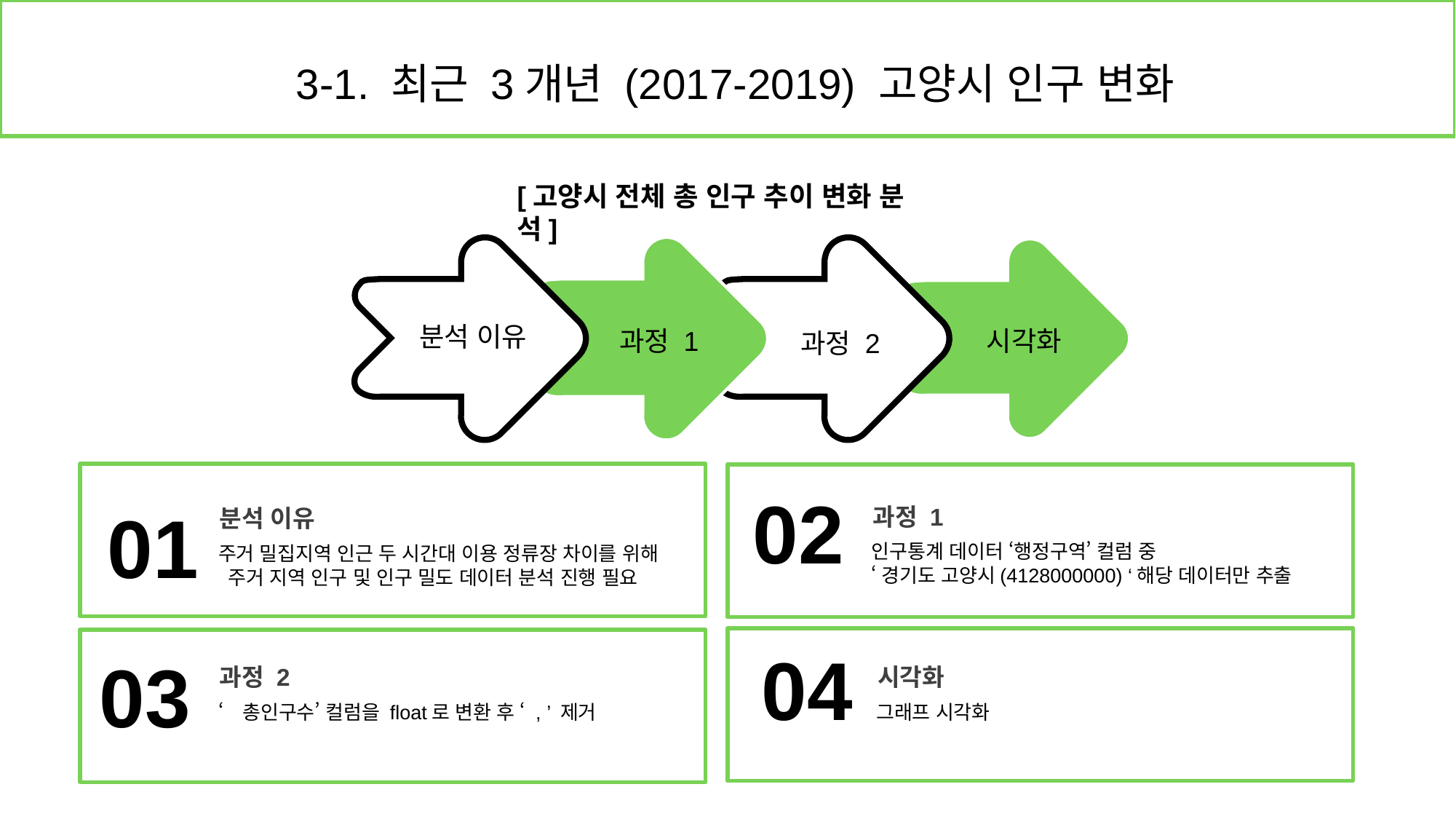

3-1. 최근 3개년 (2017-2019) 고양시 인구 변화
[고양시 전체 총 인구 추이 변화 분석]

분석 이유
시각화
과정 1
과정 2

02
01
과정 1
인구통계 데이터 ‘행정구역’ 컬럼 중
‘경기도 고양시(4128000000) ‘해당 데이터만 추출

분석 이유
주거 밀집지역 인근 두 시간대 이용 정류장 차이를 위해
 주거 지역 인구 및 인구 밀도 데이터 분석 진행 필요

04
03
과정 2
‘총인구수’ 컬럼을 float로 변환 후 ‘ , ’ 제거

시각화
그래프 시각화